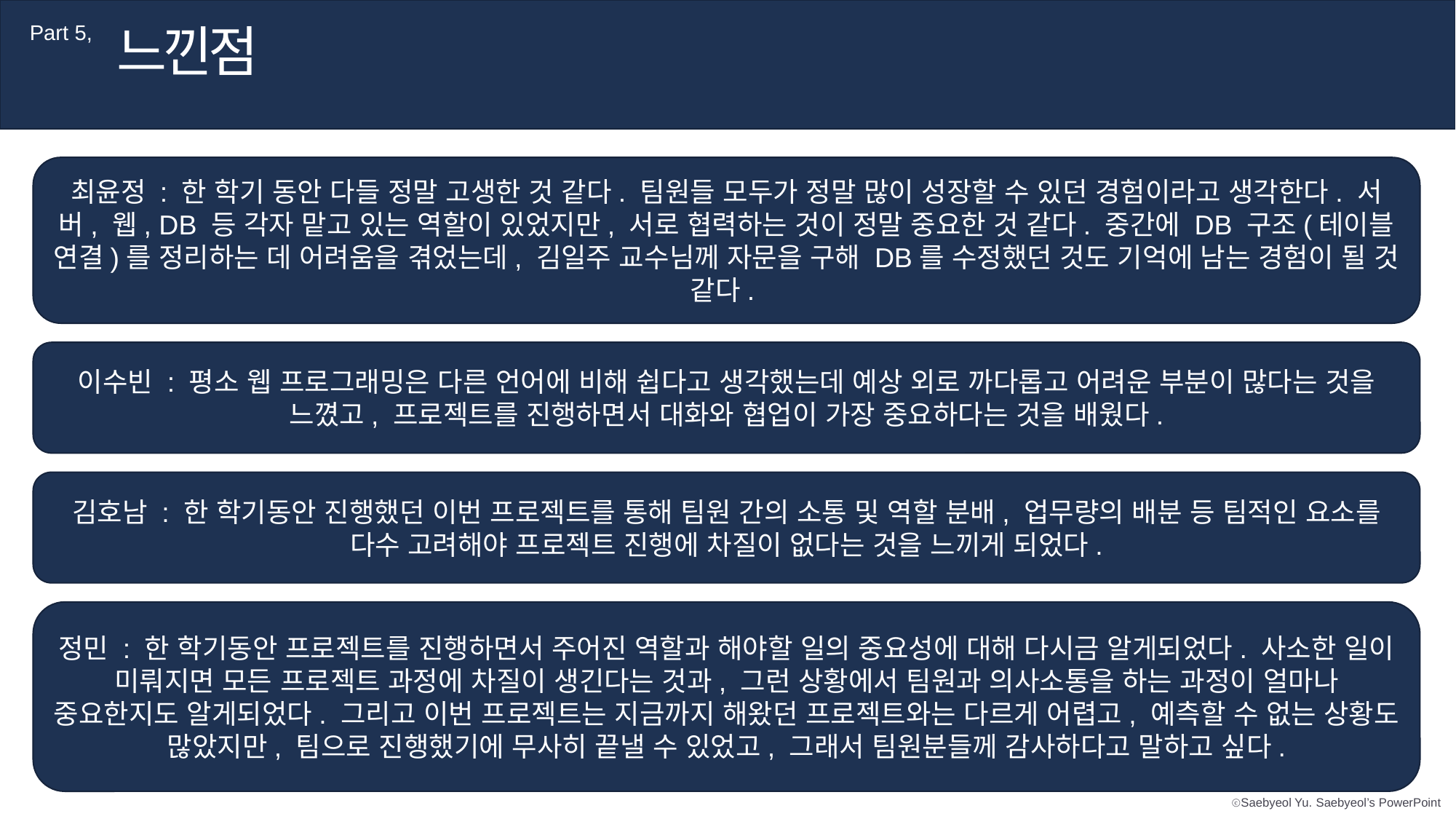

느낀점
Part 5,
최윤정 : 한 학기 동안 다들 정말 고생한 것 같다. 팀원들 모두가 정말 많이 성장할 수 있던 경험이라고 생각한다. 서버, 웹, DB 등 각자 맡고 있는 역할이 있었지만, 서로 협력하는 것이 정말 중요한 것 같다. 중간에 DB 구조(테이블 연결)를 정리하는 데 어려움을 겪었는데, 김일주 교수님께 자문을 구해 DB를 수정했던 것도 기억에 남는 경험이 될 것 같다.
이수빈 : 평소 웹 프로그래밍은 다른 언어에 비해 쉽다고 생각했는데 예상 외로 까다롭고 어려운 부분이 많다는 것을 느꼈고, 프로젝트를 진행하면서 대화와 협업이 가장 중요하다는 것을 배웠다.
김호남 : 한 학기동안 진행했던 이번 프로젝트를 통해 팀원 간의 소통 및 역할 분배, 업무량의 배분 등 팀적인 요소를 다수 고려해야 프로젝트 진행에 차질이 없다는 것을 느끼게 되었다.
정민 : 한 학기동안 프로젝트를 진행하면서 주어진 역할과 해야할 일의 중요성에 대해 다시금 알게되었다. 사소한 일이 미뤄지면 모든 프로젝트 과정에 차질이 생긴다는 것과, 그런 상황에서 팀원과 의사소통을 하는 과정이 얼마나 중요한지도 알게되었다. 그리고 이번 프로젝트는 지금까지 해왔던 프로젝트와는 다르게 어렵고, 예측할 수 없는 상황도 많았지만, 팀으로 진행했기에 무사히 끝낼 수 있었고, 그래서 팀원분들께 감사하다고 말하고 싶다.